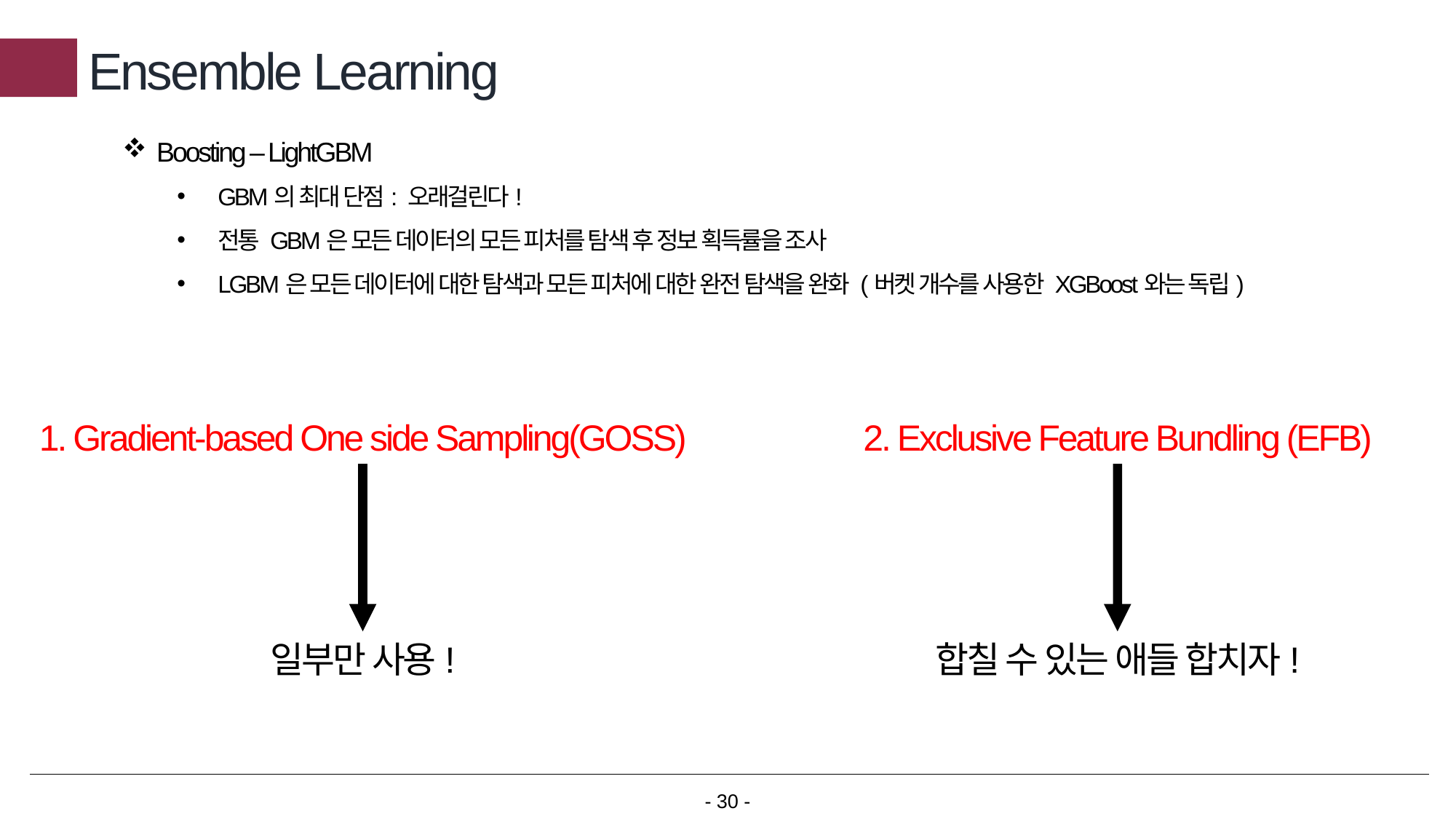

# Ensemble Learning
Boosting – LightGBM
GBM의 최대 단점: 오래걸린다!
전통 GBM은 모든 데이터의 모든 피처를 탐색 후 정보 획득률을 조사
LGBM은 모든 데이터에 대한 탐색과 모든 피처에 대한 완전 탐색을 완화 (버켓 개수를 사용한 XGBoost와는 독립)
1. Gradient-based One side Sampling(GOSS)
2. Exclusive Feature Bundling (EFB)
일부만 사용!
합칠 수 있는 애들 합치자!